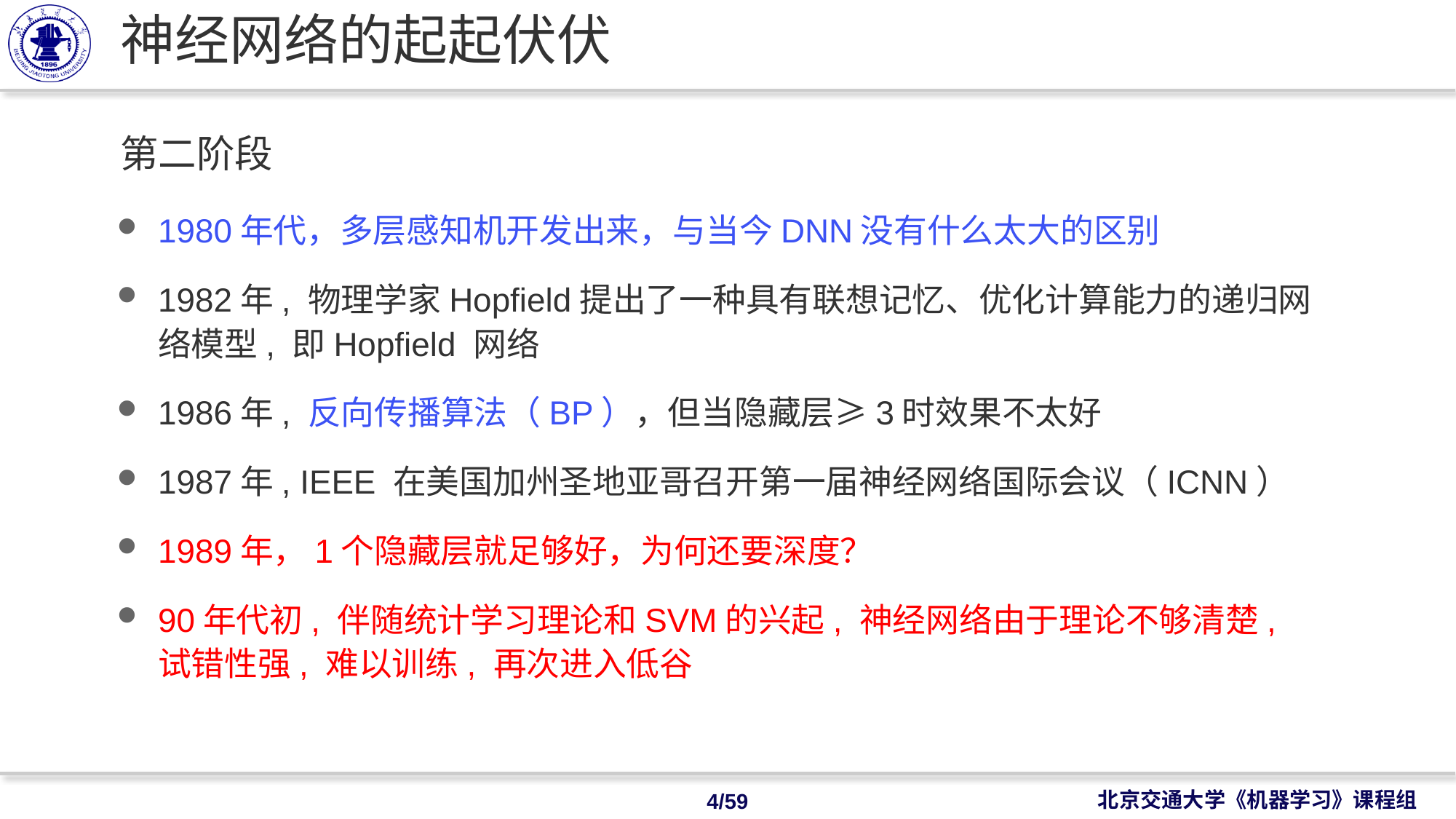

# 神经网络的起起伏伏
第二阶段
1980年代，多层感知机开发出来，与当今DNN没有什么太大的区别
1982年, 物理学家Hopfield提出了一种具有联想记忆、优化计算能力的递归网络模型, 即Hopfield 网络
1986年, 反向传播算法（BP），但当隐藏层≥3时效果不太好
1987年, IEEE 在美国加州圣地亚哥召开第一届神经网络国际会议（ICNN）
1989年，1个隐藏层就足够好，为何还要深度？
90年代初, 伴随统计学习理论和SVM的兴起, 神经网络由于理论不够清楚, 试错性强, 难以训练, 再次进入低谷